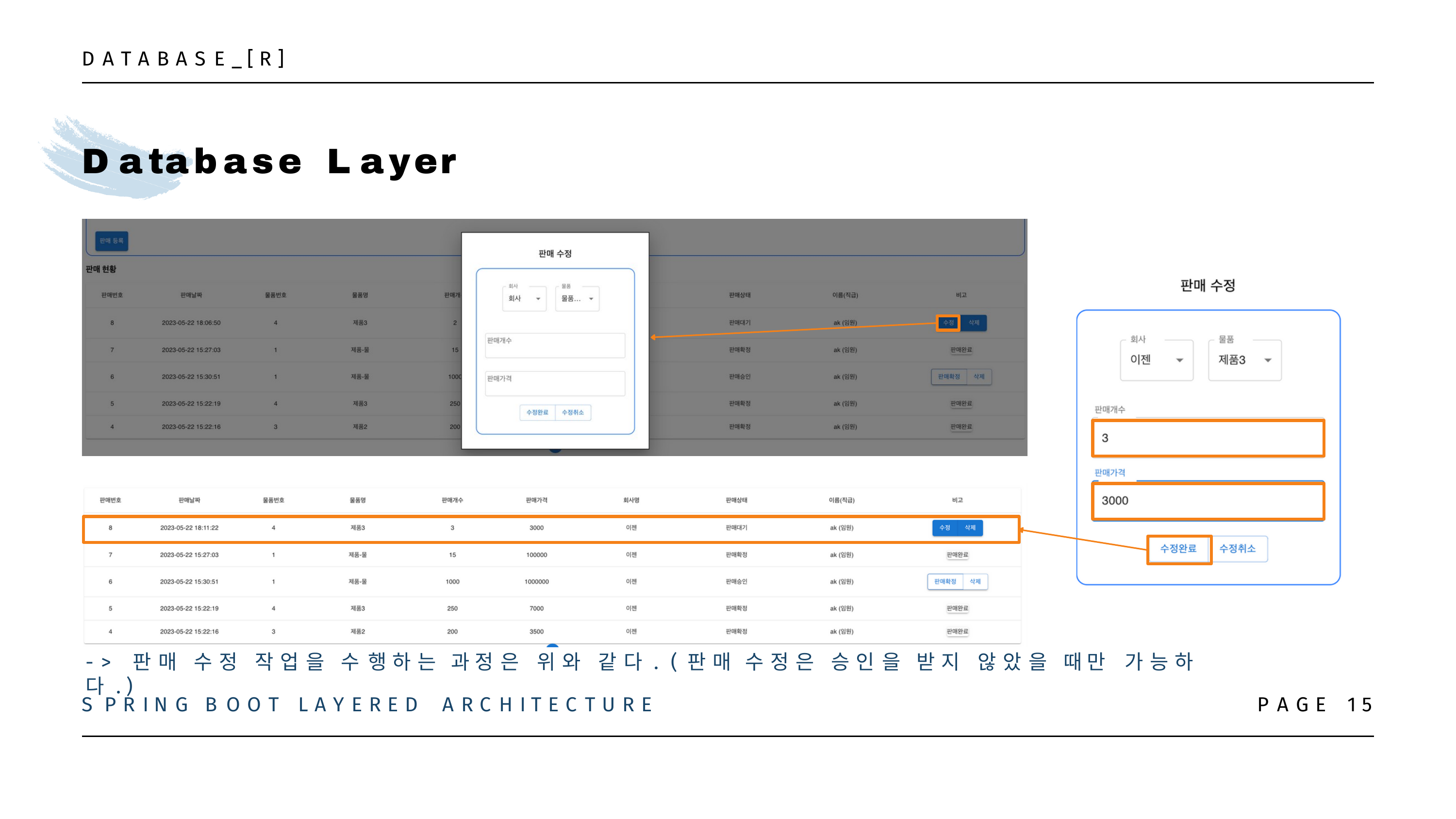

D A T A B A S E _ [ R ]

# Database	Layer

- >	판 매	수 정	작 업 을	수 행 하 는	과 정 은	위 와	같 다 .	( 판 매	수 정 은	승 인 을	받 지	않 았 을	때 만	가 능 하 다 . )
S P R I N G	B O O T	L A Y E R E D	A R C H I T E C T U R E
P A G E	1 5